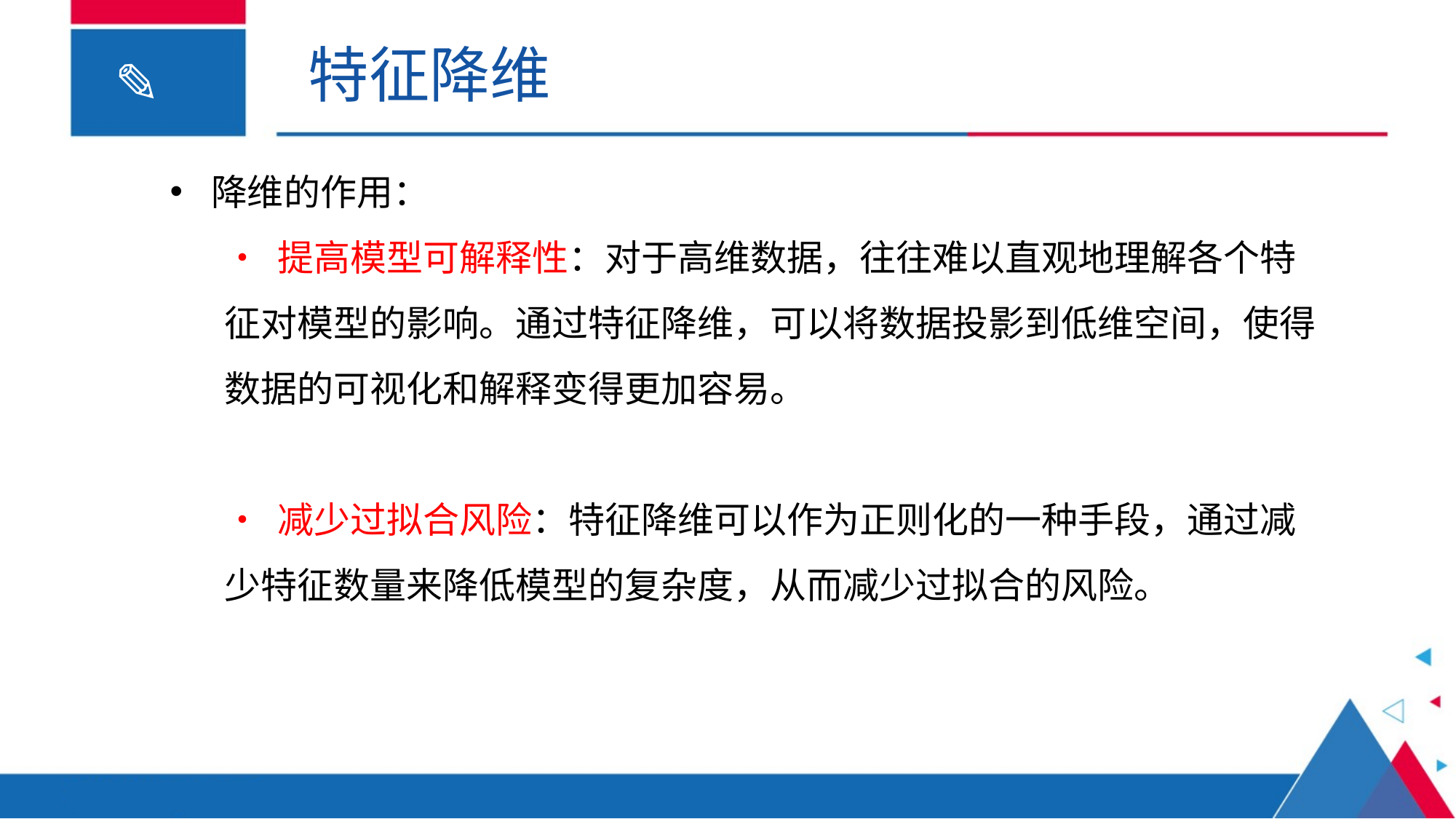

特征降维
降维的作用：
• 提高模型可解释性：对于高维数据，往往难以直观地理解各个特征对模型的影响。通过特征降维，可以将数据投影到低维空间，使得数据的可视化和解释变得更加容易。

• 减少过拟合风险：特征降维可以作为正则化的一种手段，通过减少特征数量来降低模型的复杂度，从而减少过拟合的风险。